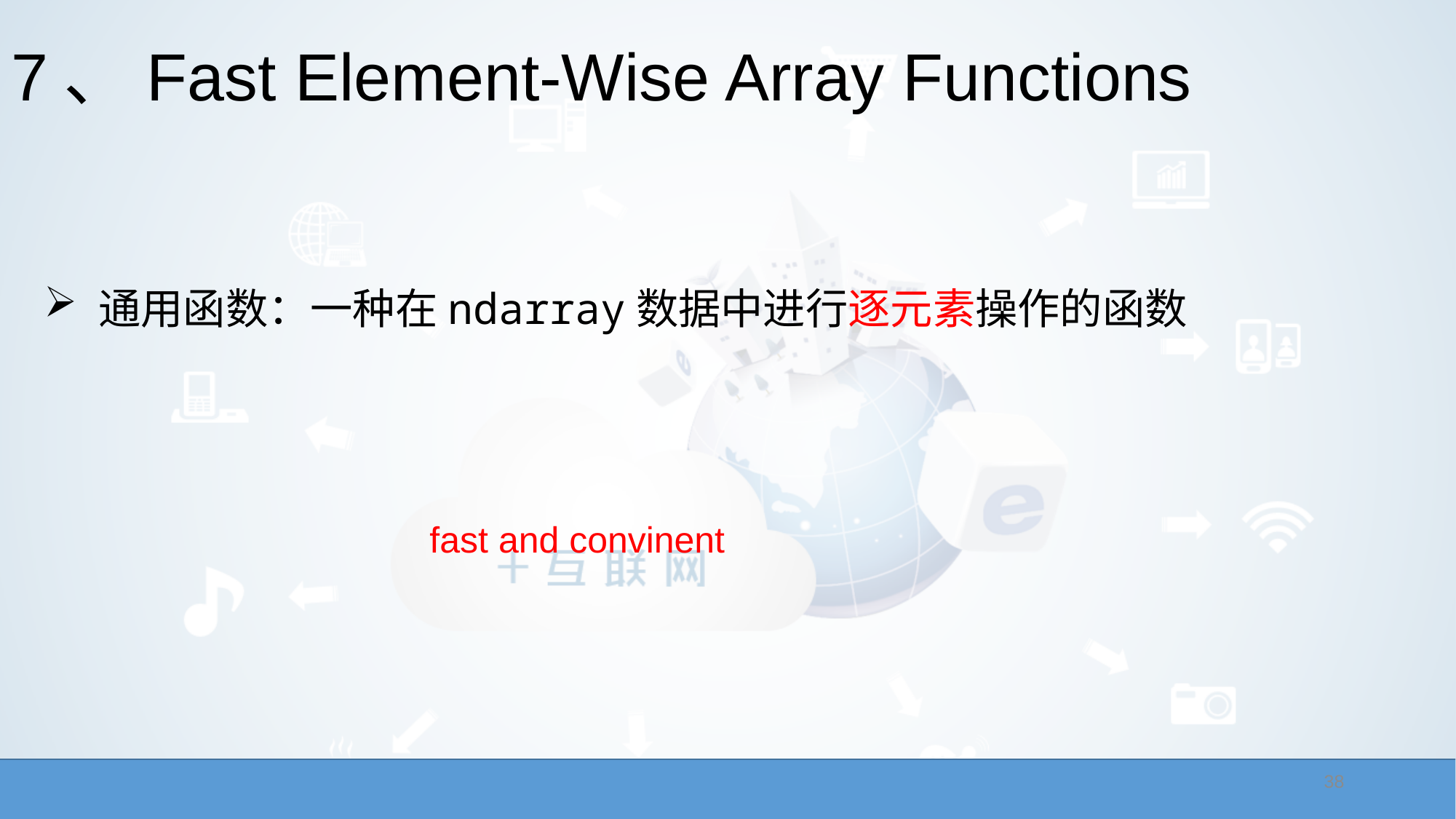

# ﻿7、Fast Element-Wise Array Functions
通用函数：一种在ndarray数据中进行逐元素操作的函数
fast and convinent
38